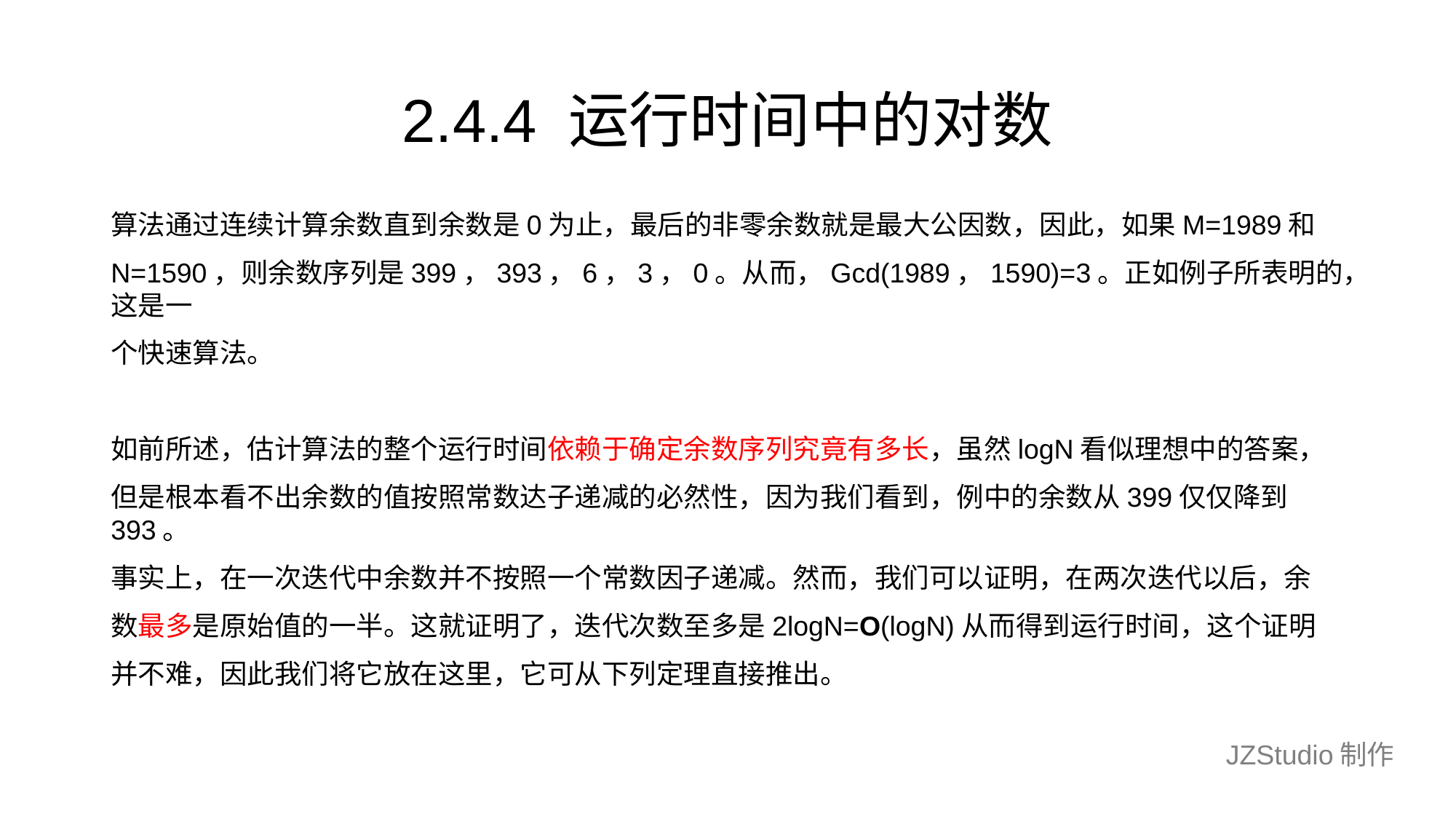

# 2.4.4 运行时间中的对数
算法通过连续计算余数直到余数是0为止，最后的非零余数就是最大公因数，因此，如果M=1989和
N=1590，则余数序列是399，393，6，3，0。从而，Gcd(1989，1590)=3。正如例子所表明的，这是一
个快速算法。

如前所述，估计算法的整个运行时间依赖于确定余数序列究竟有多长，虽然logN看似理想中的答案，
但是根本看不出余数的值按照常数达子递减的必然性，因为我们看到，例中的余数从399仅仅降到393。
事实上，在一次迭代中余数并不按照一个常数因子递减。然而，我们可以证明，在两次迭代以后，余
数最多是原始值的一半。这就证明了，迭代次数至多是2logN=O(logN)从而得到运行时间，这个证明
并不难，因此我们将它放在这里，它可从下列定理直接推出。